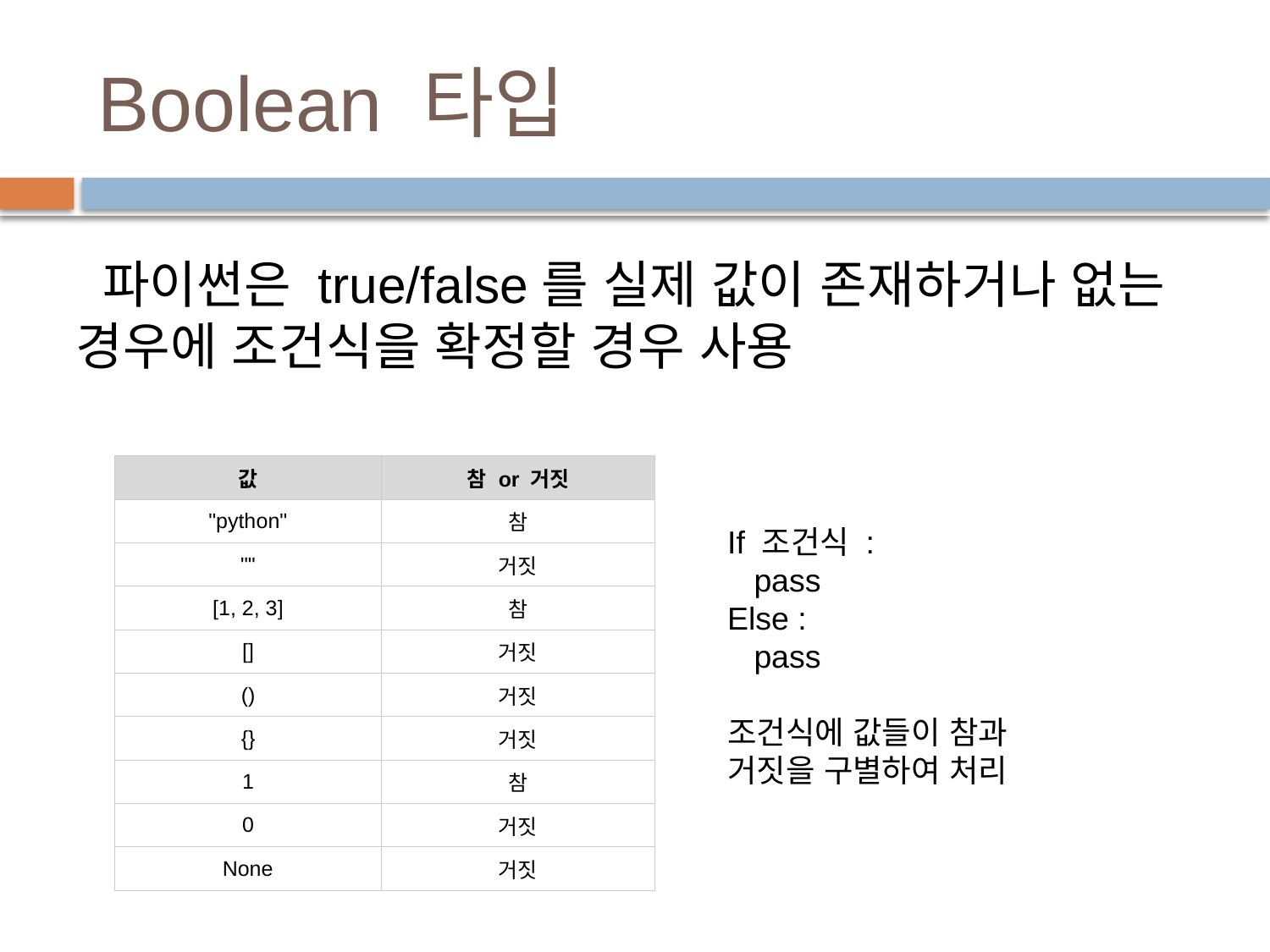

# Boolean 타입
 파이썬은 true/false를 실제 값이 존재하거나 없는 경우에 조건식을 확정할 경우 사용
| 값 | 참 or 거짓 |
| --- | --- |
| "python" | 참 |
| "" | 거짓 |
| [1, 2, 3] | 참 |
| [] | 거짓 |
| () | 거짓 |
| {} | 거짓 |
| 1 | 참 |
| 0 | 거짓 |
| None | 거짓 |
If 조건식 :
   pass
Else :
   pass

조건식에 값들이 참과 거짓을 구별하여 처리